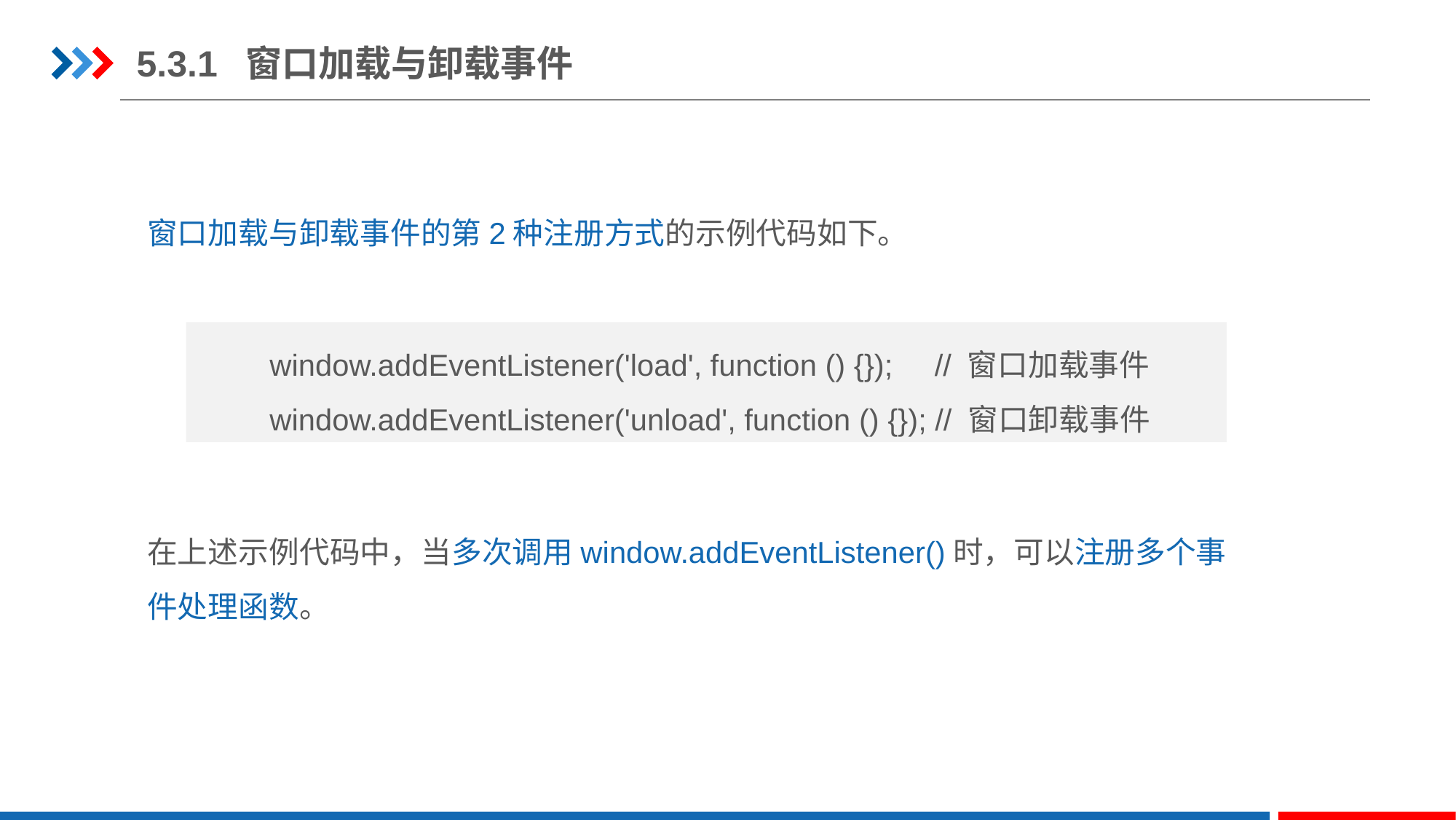

5.3.1	窗口加载与卸载事件
窗口加载与卸载事件的第2种注册方式的示例代码如下。
window.addEventListener('load', function () {});     // 窗口加载事件
window.addEventListener('unload', function () {}); // 窗口卸载事件
在上述示例代码中，当多次调用window.addEventListener()时，可以注册多个事件处理函数。